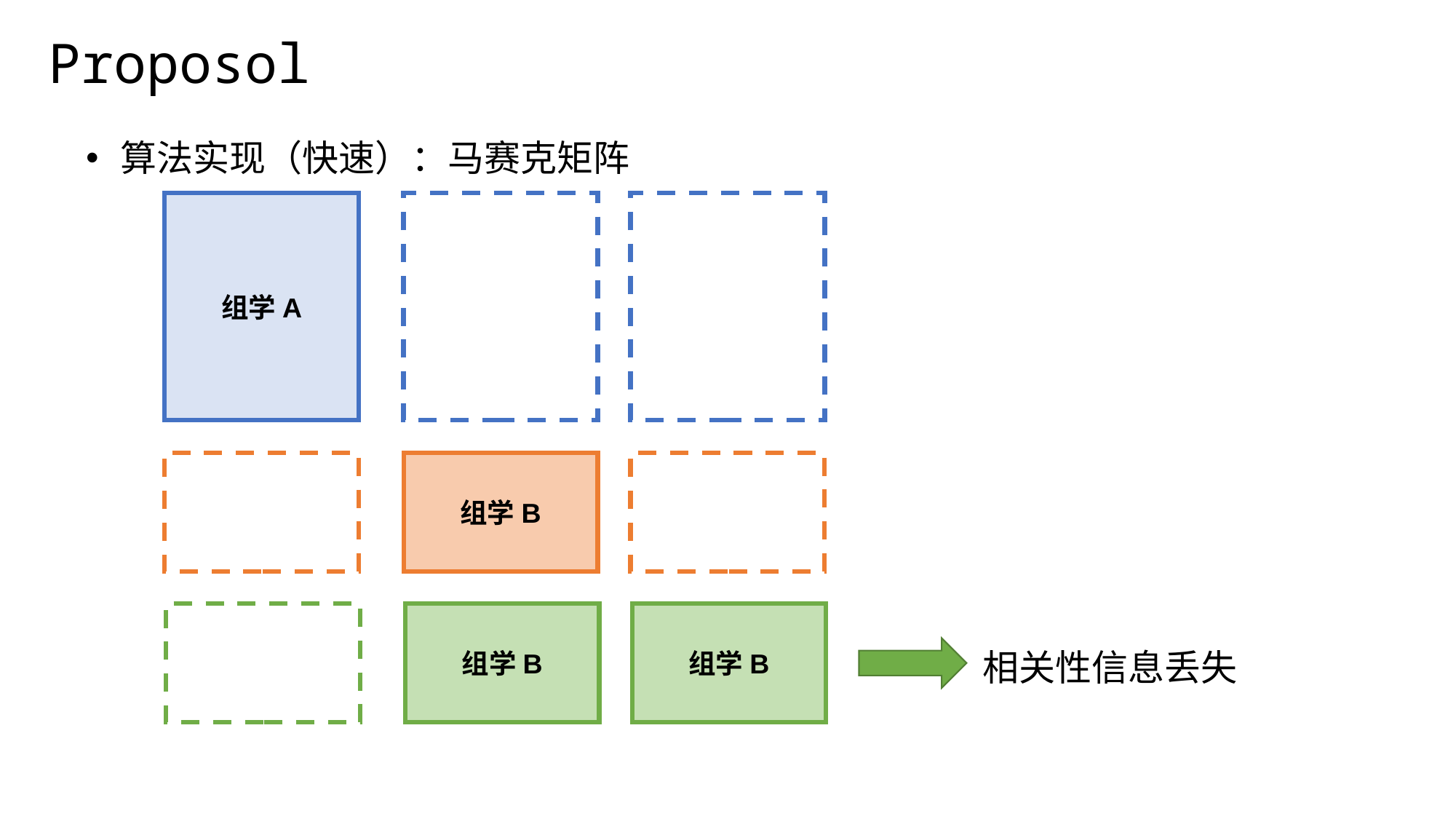

Proposol
算法实现（快速）：马赛克矩阵
组学A

组学B

组学B
组学B
相关性信息丢失